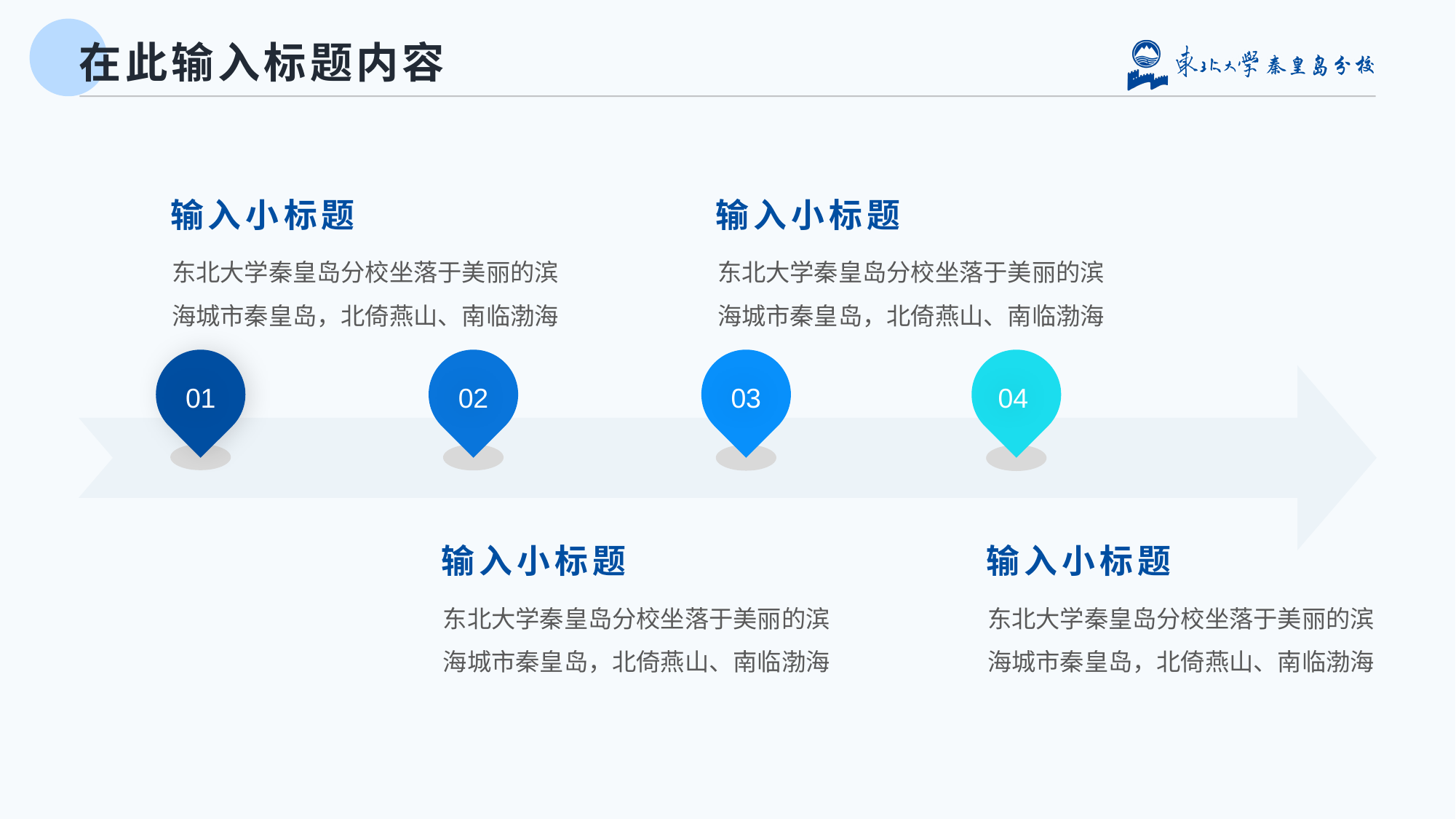

# 在此输入标题内容
输入小标题
东北大学秦皇岛分校坐落于美丽的滨海城市秦皇岛，北倚燕山、南临渤海
输入小标题
东北大学秦皇岛分校坐落于美丽的滨海城市秦皇岛，北倚燕山、南临渤海

01
02
03
04

输入小标题
东北大学秦皇岛分校坐落于美丽的滨海城市秦皇岛，北倚燕山、南临渤海
输入小标题
东北大学秦皇岛分校坐落于美丽的滨海城市秦皇岛，北倚燕山、南临渤海